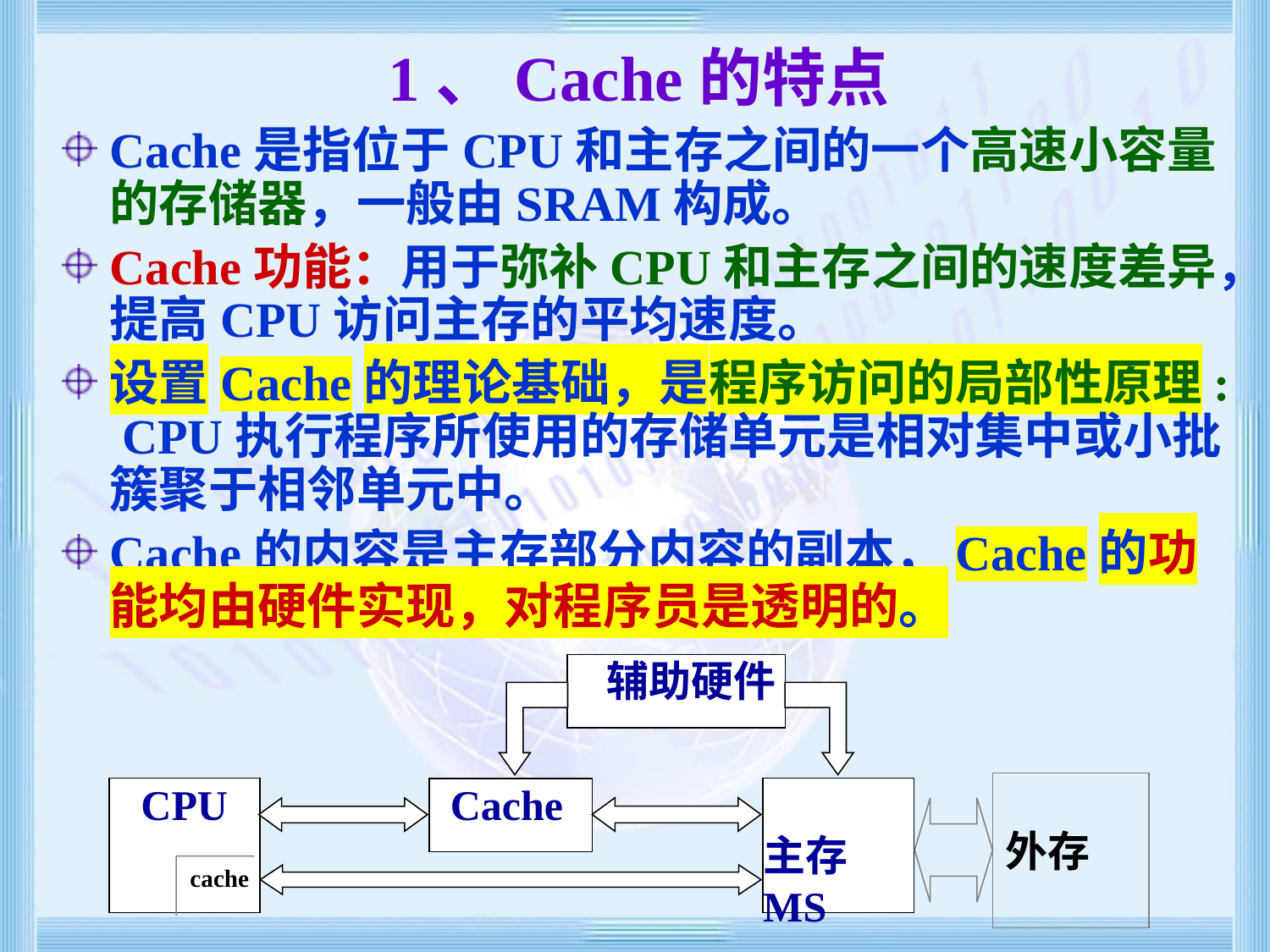

# 1、Cache的特点
Cache是指位于CPU和主存之间的一个高速小容量的存储器，一般由SRAM构成。
Cache功能：用于弥补CPU和主存之间的速度差异，提高CPU访问主存的平均速度。
设置Cache的理论基础，是程序访问的局部性原理: CPU执行程序所使用的存储单元是相对集中或小批簇聚于相邻单元中。
Cache的内容是主存部分内容的副本，Cache的功能均由硬件实现，对程序员是透明的。

   辅助硬件

   CPU

主存MS
  Cache

外存

  cache

142